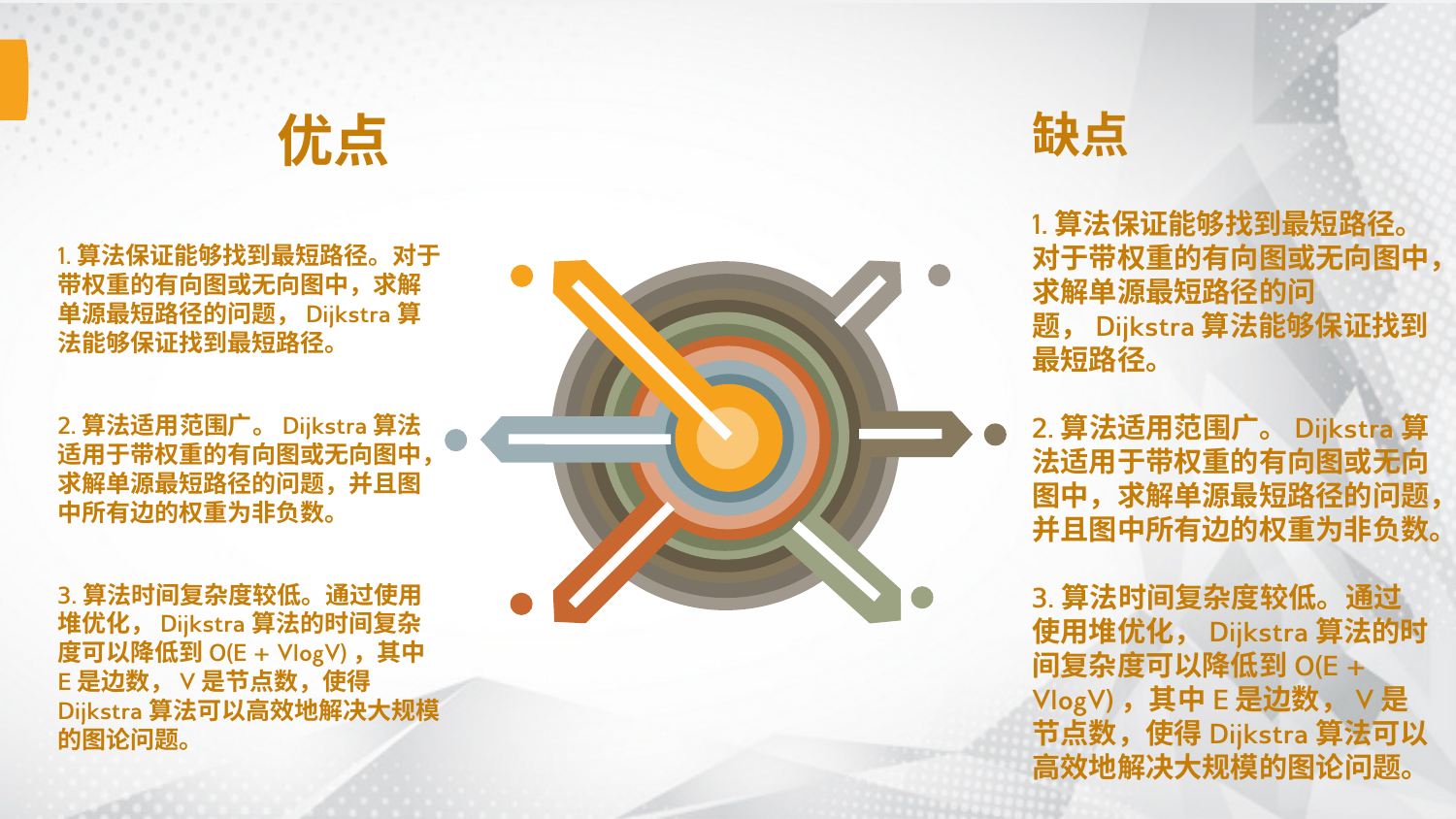

优点

1.算法保证能够找到最短路径。对于带权重的有向图或无向图中，求解单源最短路径的问题，Dijkstra算法能够保证找到最短路径。

2.算法适用范围广。Dijkstra算法适用于带权重的有向图或无向图中，求解单源最短路径的问题，并且图中所有边的权重为非负数。

3.算法时间复杂度较低。通过使用堆优化，Dijkstra算法的时间复杂度可以降低到O(E + VlogV)，其中E是边数，V是节点数，使得Dijkstra算法可以高效地解决大规模的图论问题。
缺点

1.算法保证能够找到最短路径。对于带权重的有向图或无向图中，求解单源最短路径的问题，Dijkstra算法能够保证找到最短路径。

2.算法适用范围广。Dijkstra算法适用于带权重的有向图或无向图中，求解单源最短路径的问题，并且图中所有边的权重为非负数。

3.算法时间复杂度较低。通过使用堆优化，Dijkstra算法的时间复杂度可以降低到O(E + VlogV)，其中E是边数，V是节点数，使得Dijkstra算法可以高效地解决大规模的图论问题。